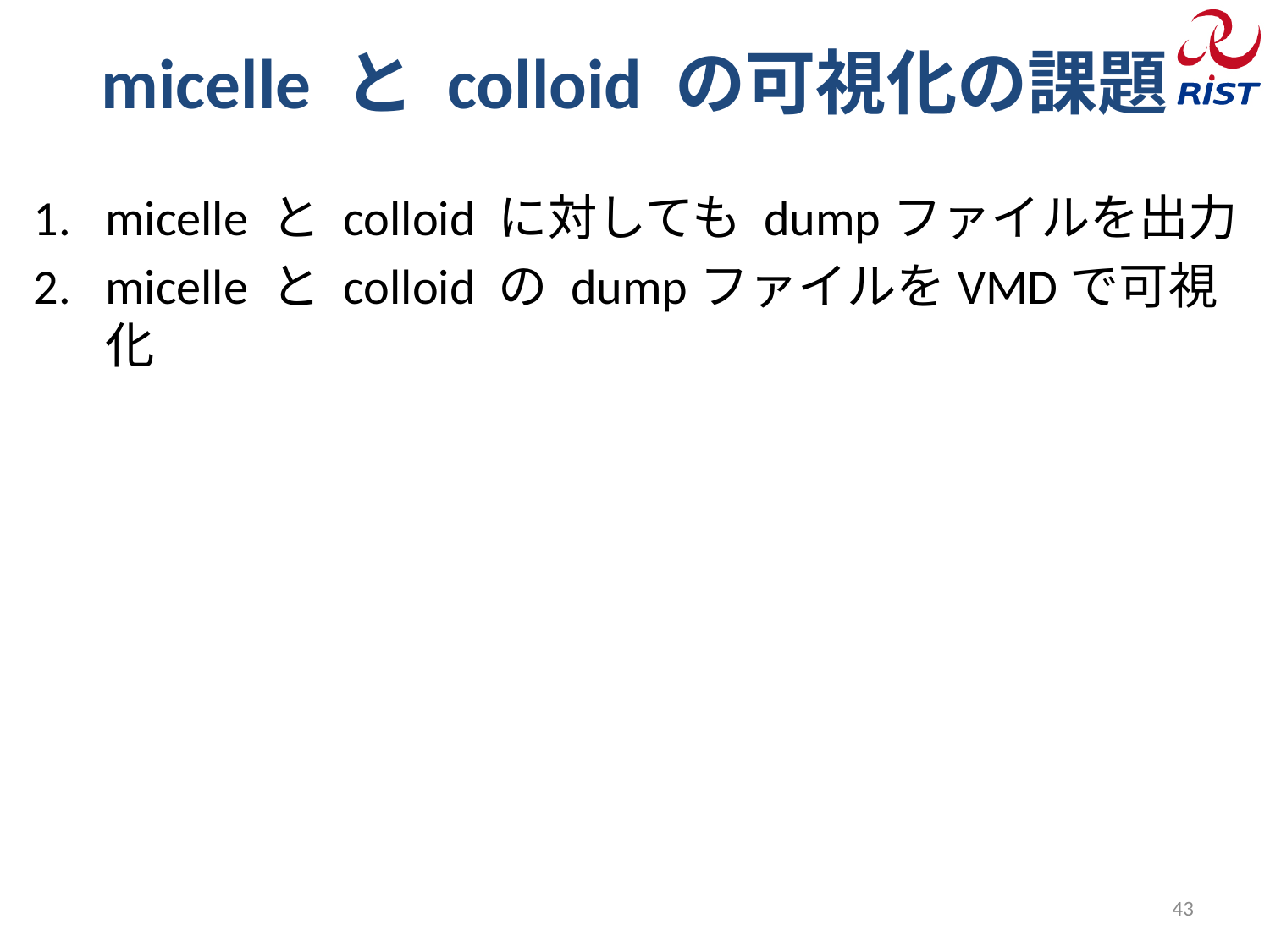

# micelle と colloid の可視化の課題
micelle と colloid に対しても dumpファイルを出力
micelle と colloid の dumpファイルをVMDで可視化

43